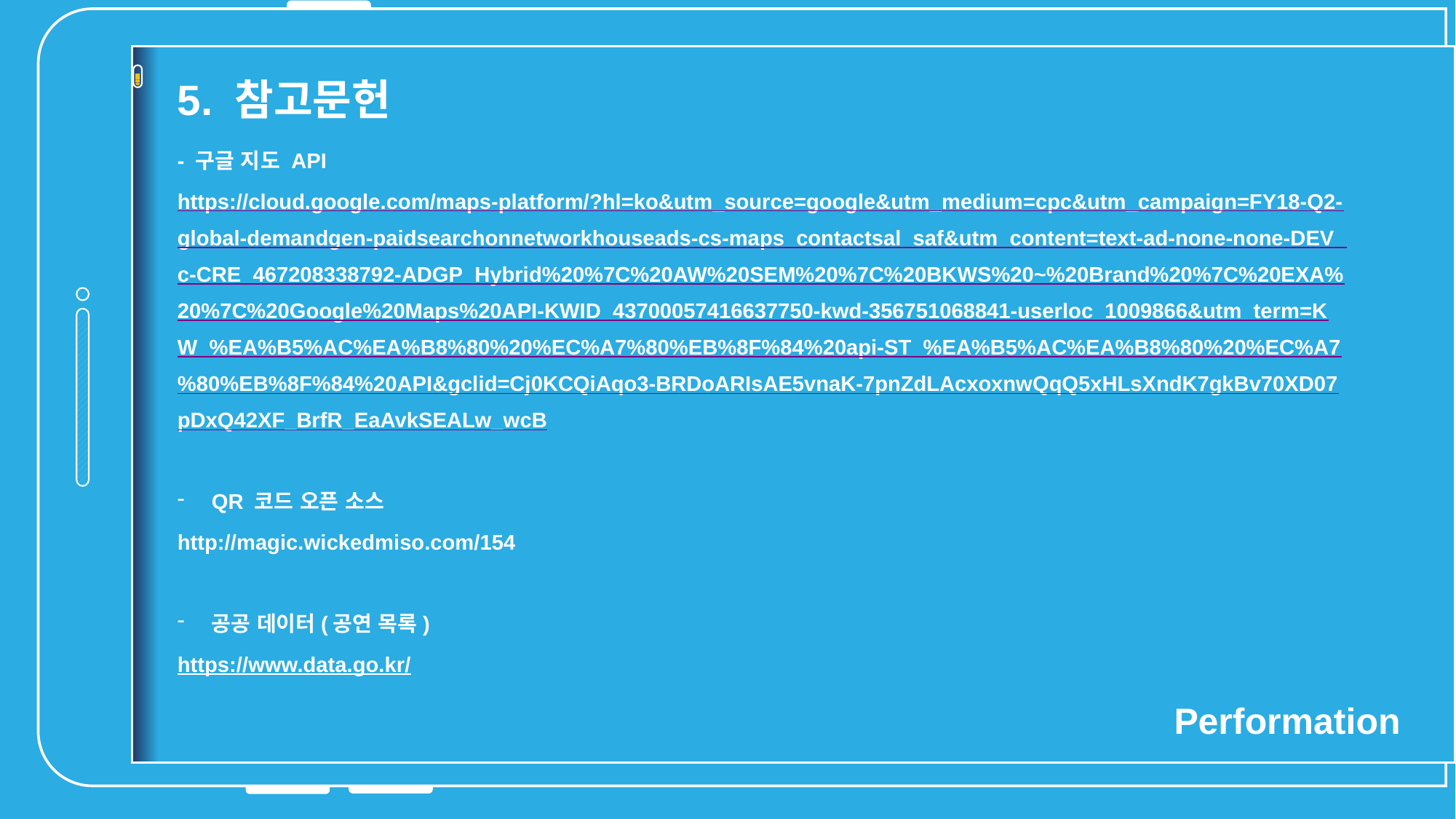

5. 참고문헌
- 구글 지도 API
https://cloud.google.com/maps-platform/?hl=ko&utm_source=google&utm_medium=cpc&utm_campaign=FY18-Q2-global-demandgen-paidsearchonnetworkhouseads-cs-maps_contactsal_saf&utm_content=text-ad-none-none-DEV_c-CRE_467208338792-ADGP_Hybrid%20%7C%20AW%20SEM%20%7C%20BKWS%20~%20Brand%20%7C%20EXA%20%7C%20Google%20Maps%20API-KWID_43700057416637750-kwd-356751068841-userloc_1009866&utm_term=KW_%EA%B5%AC%EA%B8%80%20%EC%A7%80%EB%8F%84%20api-ST_%EA%B5%AC%EA%B8%80%20%EC%A7%80%EB%8F%84%20API&gclid=Cj0KCQiAqo3-BRDoARIsAE5vnaK-7pnZdLAcxoxnwQqQ5xHLsXndK7gkBv70XD07pDxQ42XF_BrfR_EaAvkSEALw_wcB

QR 코드 오픈 소스
http://magic.wickedmiso.com/154

공공 데이터(공연 목록)
https://www.data.go.kr/

Performation